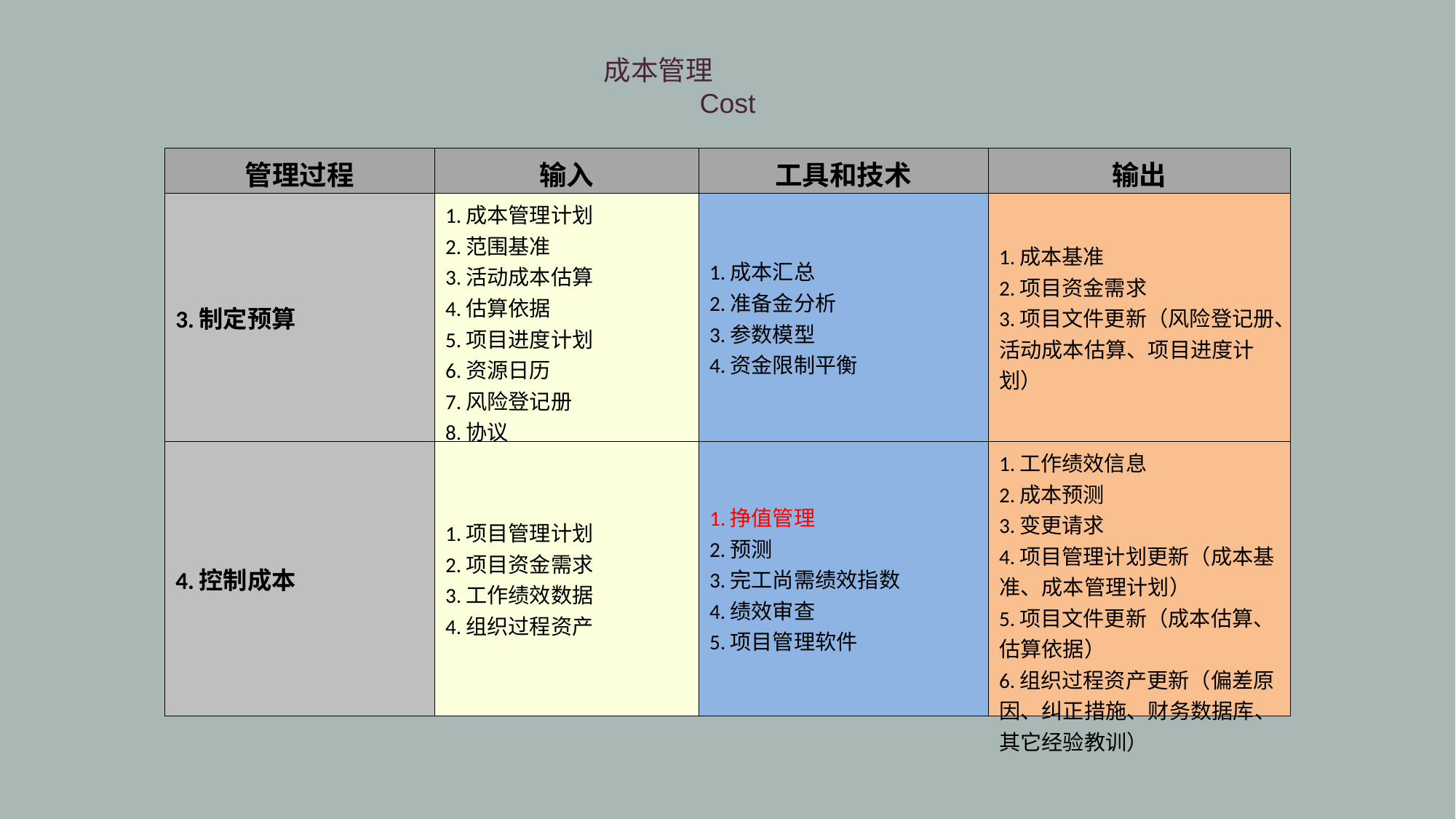

成本管理
Cost
| 管理过程 | 输入 | 工具和技术 | 输出 |
| --- | --- | --- | --- |
| 3.制定预算 | 1.成本管理计划 2.范围基准 3.活动成本估算 4.估算依据 5.项目进度计划 6.资源日历 7.风险登记册 8.协议 9.组织过程资产 | 1.成本汇总 2.准备金分析 3.参数模型 4.资金限制平衡 | 1.成本基准 2.项目资金需求 3.项目文件更新（风险登记册、活动成本估算、项目进度计划） |
| 4.控制成本 | 1.项目管理计划 2.项目资金需求 3.工作绩效数据 4.组织过程资产 | 1.挣值管理 2.预测 3.完工尚需绩效指数 4.绩效审查 5.项目管理软件 | 1.工作绩效信息 2.成本预测 3.变更请求 4.项目管理计划更新（成本基准、成本管理计划） 5.项目文件更新（成本估算、估算依据） 6.组织过程资产更新（偏差原因、纠正措施、财务数据库、其它经验教训） |